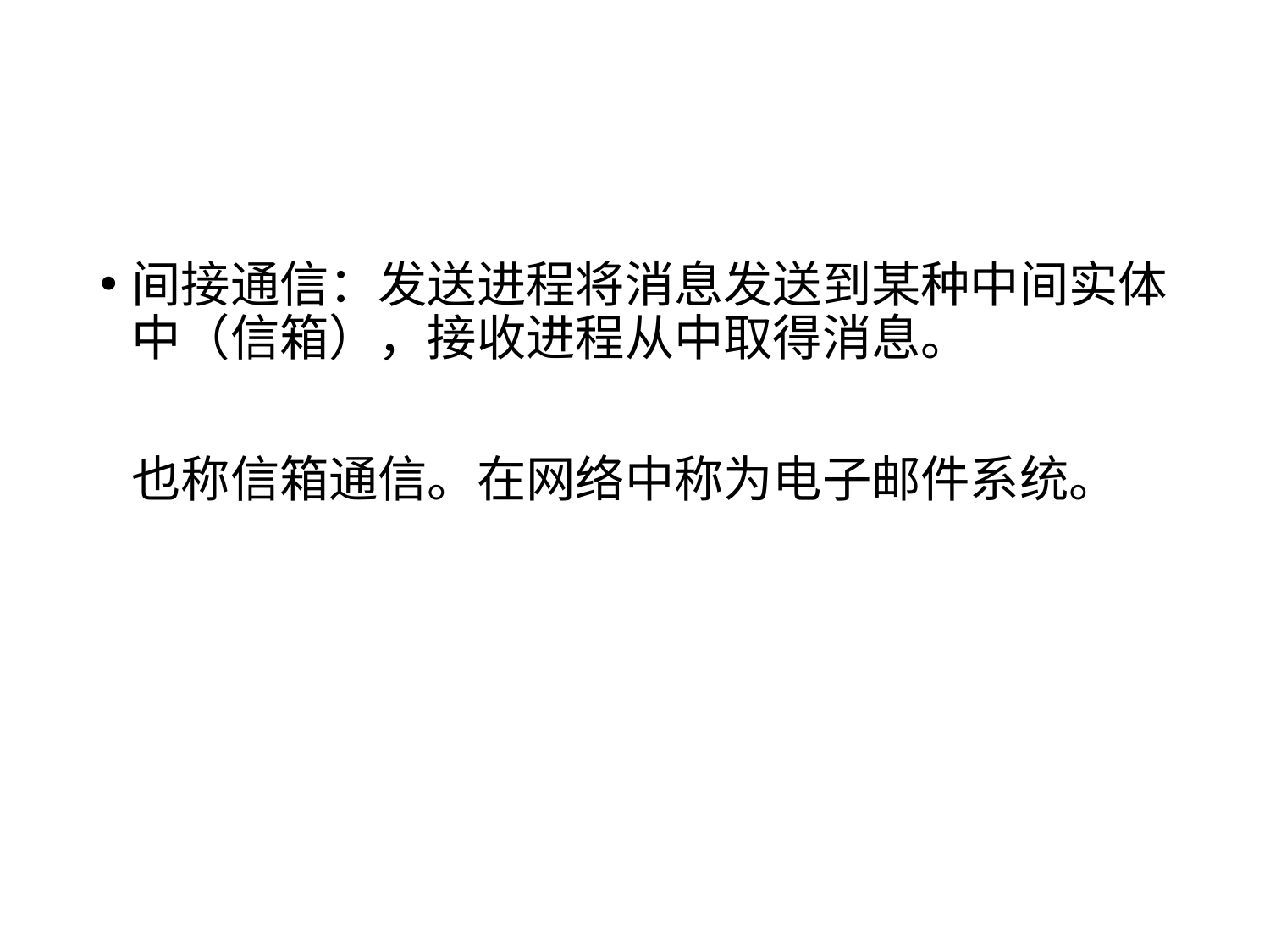

#
间接通信：发送进程将消息发送到某种中间实体中（信箱），接收进程从中取得消息。

	也称信箱通信。在网络中称为电子邮件系统。